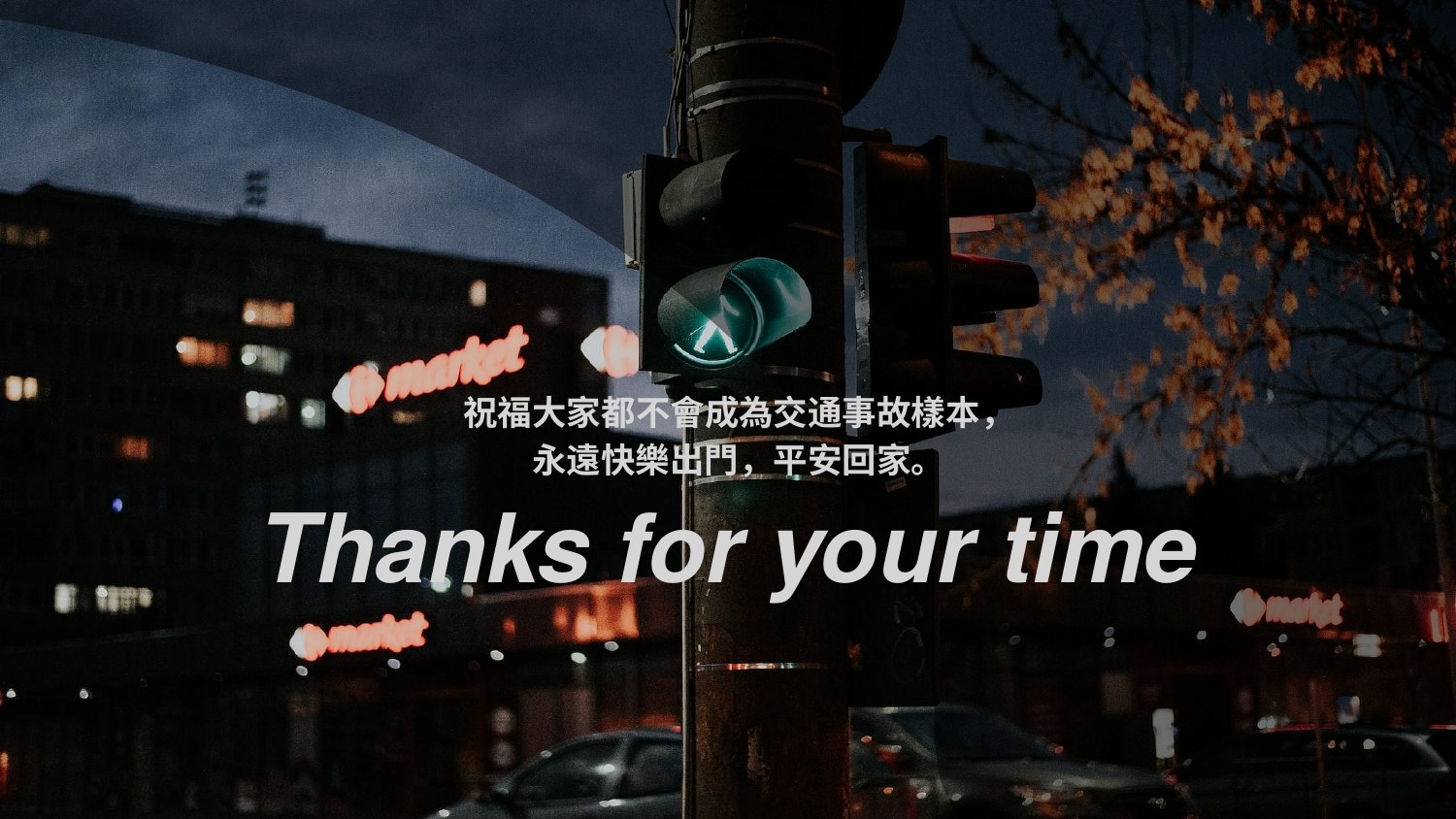

祝福大家都不會成為交通事故樣本，
永遠快樂出門，平安回家。
# Thanks for your time